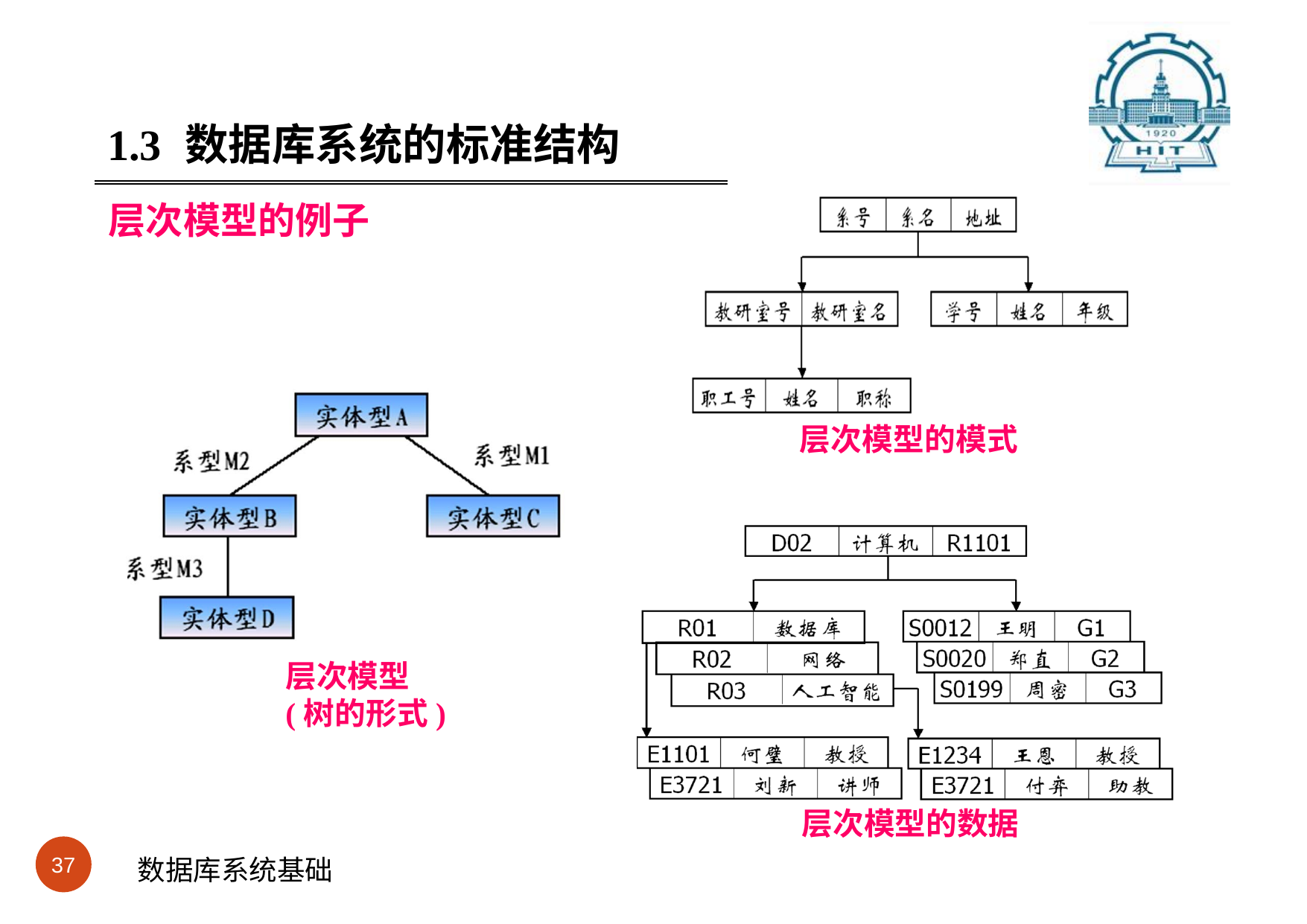

#
1.3	数据库系统的标准结构
层次模型的例子

层次模型的模式

层次模型
(树的形式)

层次模型的数据